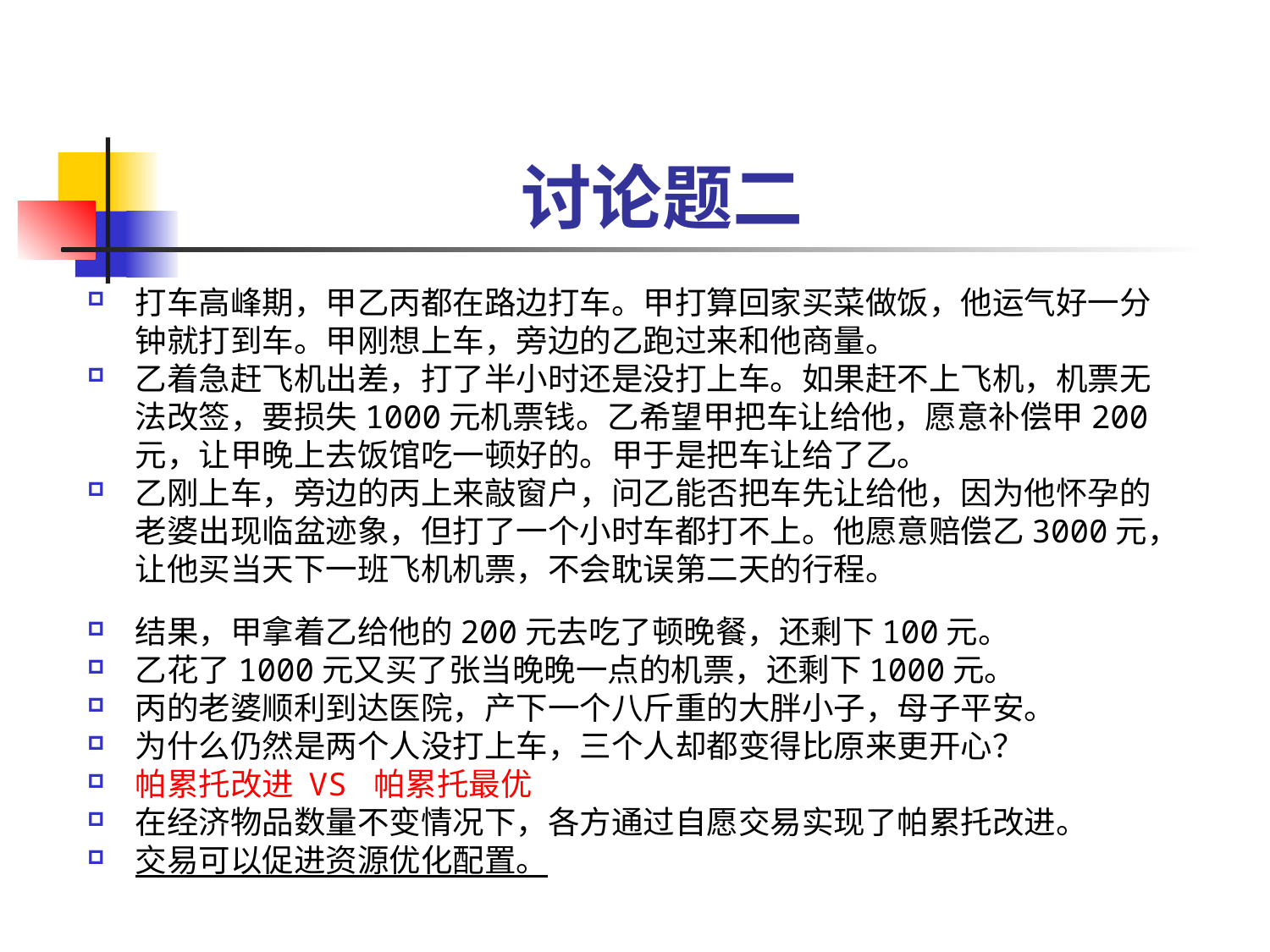

# 讨论题二
打车高峰期，甲乙丙都在路边打车。甲打算回家买菜做饭，他运气好一分钟就打到车。甲刚想上车，旁边的乙跑过来和他商量。
乙着急赶飞机出差，打了半小时还是没打上车。如果赶不上飞机，机票无法改签，要损失1000元机票钱。乙希望甲把车让给他，愿意补偿甲200元，让甲晚上去饭馆吃一顿好的。甲于是把车让给了乙。
乙刚上车，旁边的丙上来敲窗户，问乙能否把车先让给他，因为他怀孕的老婆出现临盆迹象，但打了一个小时车都打不上。他愿意赔偿乙3000元，让他买当天下一班飞机机票，不会耽误第二天的行程。

结果，甲拿着乙给他的200元去吃了顿晚餐，还剩下100元。
乙花了1000元又买了张当晚晚一点的机票，还剩下1000元。
丙的老婆顺利到达医院，产下一个八斤重的大胖小子，母子平安。
为什么仍然是两个人没打上车，三个人却都变得比原来更开心？
帕累托改进 VS 帕累托最优
在经济物品数量不变情况下，各方通过自愿交易实现了帕累托改进。
交易可以促进资源优化配置。